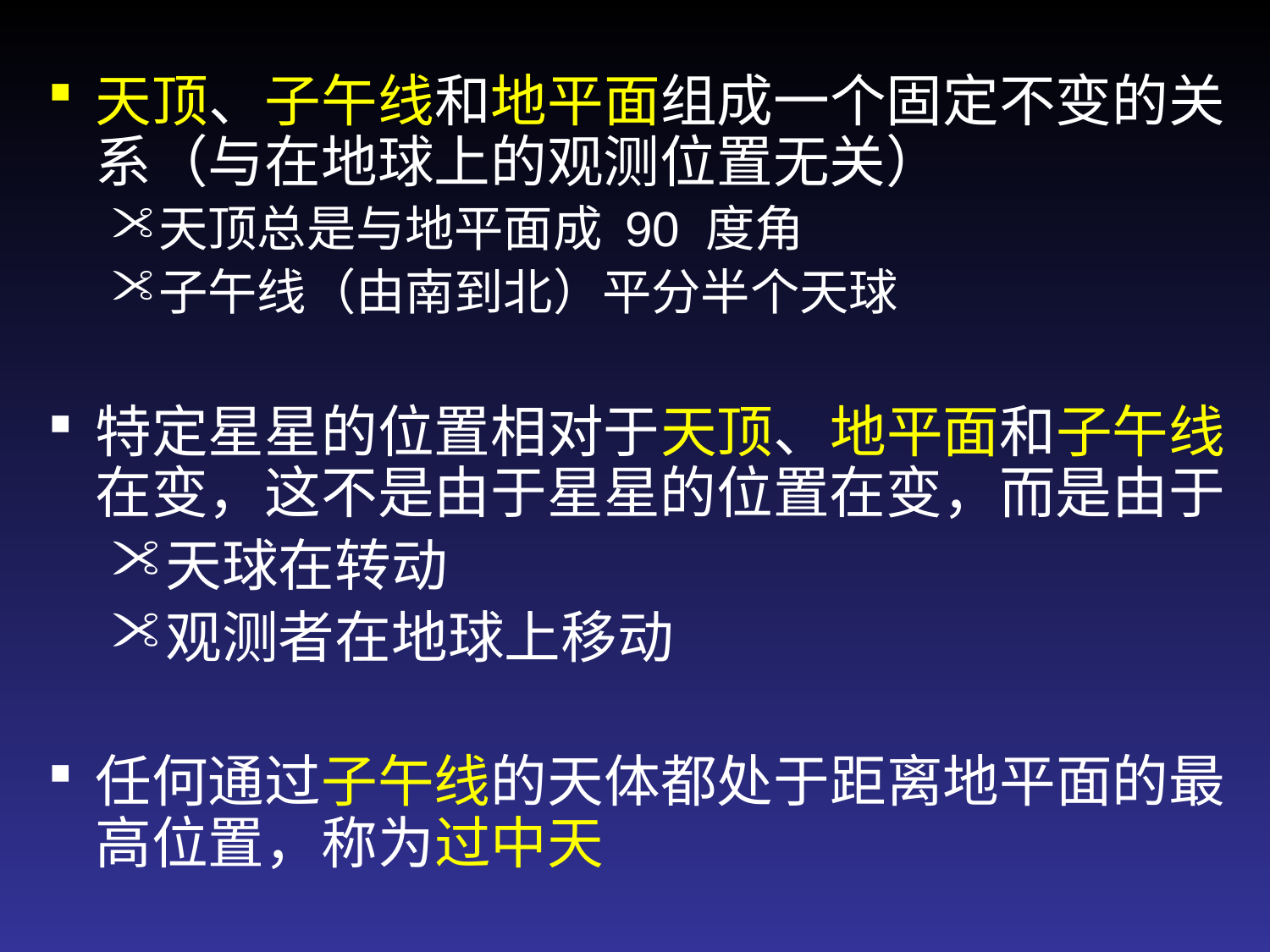

天顶、子午线和地平面组成一个固定不变的关系（与在地球上的观测位置无关）
天顶总是与地平面成 90 度角
子午线（由南到北）平分半个天球

特定星星的位置相对于天顶、地平面和子午线在变，这不是由于星星的位置在变，而是由于
天球在转动
观测者在地球上移动

任何通过子午线的天体都处于距离地平面的最高位置，称为过中天